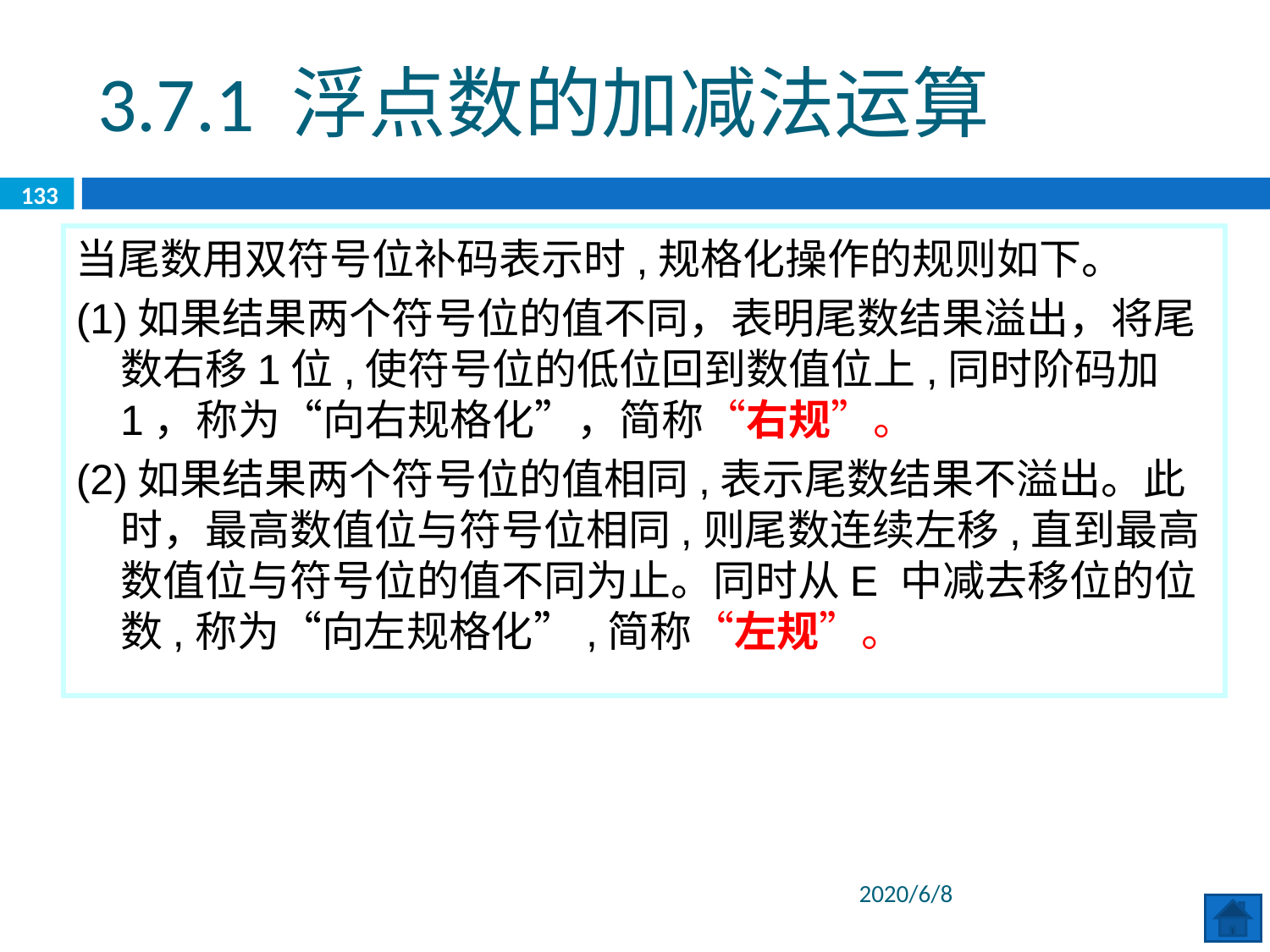

3.7.1 浮点数的加减法运算
133
当尾数用双符号位补码表示时,规格化操作的规则如下。
(1)如果结果两个符号位的值不同，表明尾数结果溢出，将尾数右移1位,使符号位的低位回到数值位上,同时阶码加1，称为“向右规格化”，简称“右规”。
(2)如果结果两个符号位的值相同,表示尾数结果不溢出。此时，最高数值位与符号位相同,则尾数连续左移,直到最高数值位与符号位的值不同为止。同时从E 中减去移位的位数,称为“向左规格化”,简称“左规”。
2020/6/8